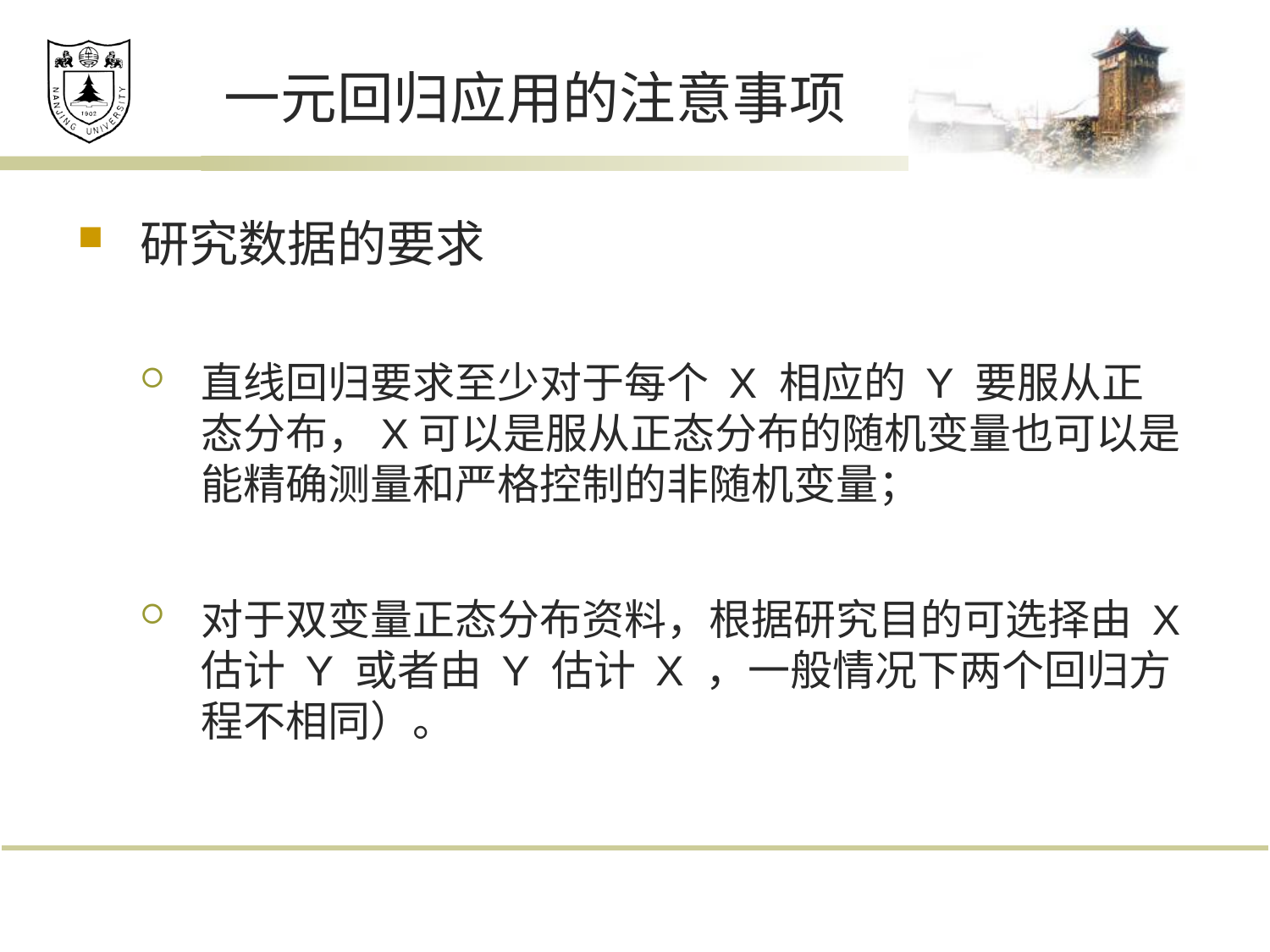

# 一元回归应用的注意事项
研究数据的要求

直线回归要求至少对于每个 X 相应的 Y 要服从正态分布，X可以是服从正态分布的随机变量也可以是能精确测量和严格控制的非随机变量；

对于双变量正态分布资料，根据研究目的可选择由 X 估计 Y 或者由 Y 估计 X ，一般情况下两个回归方程不相同）。